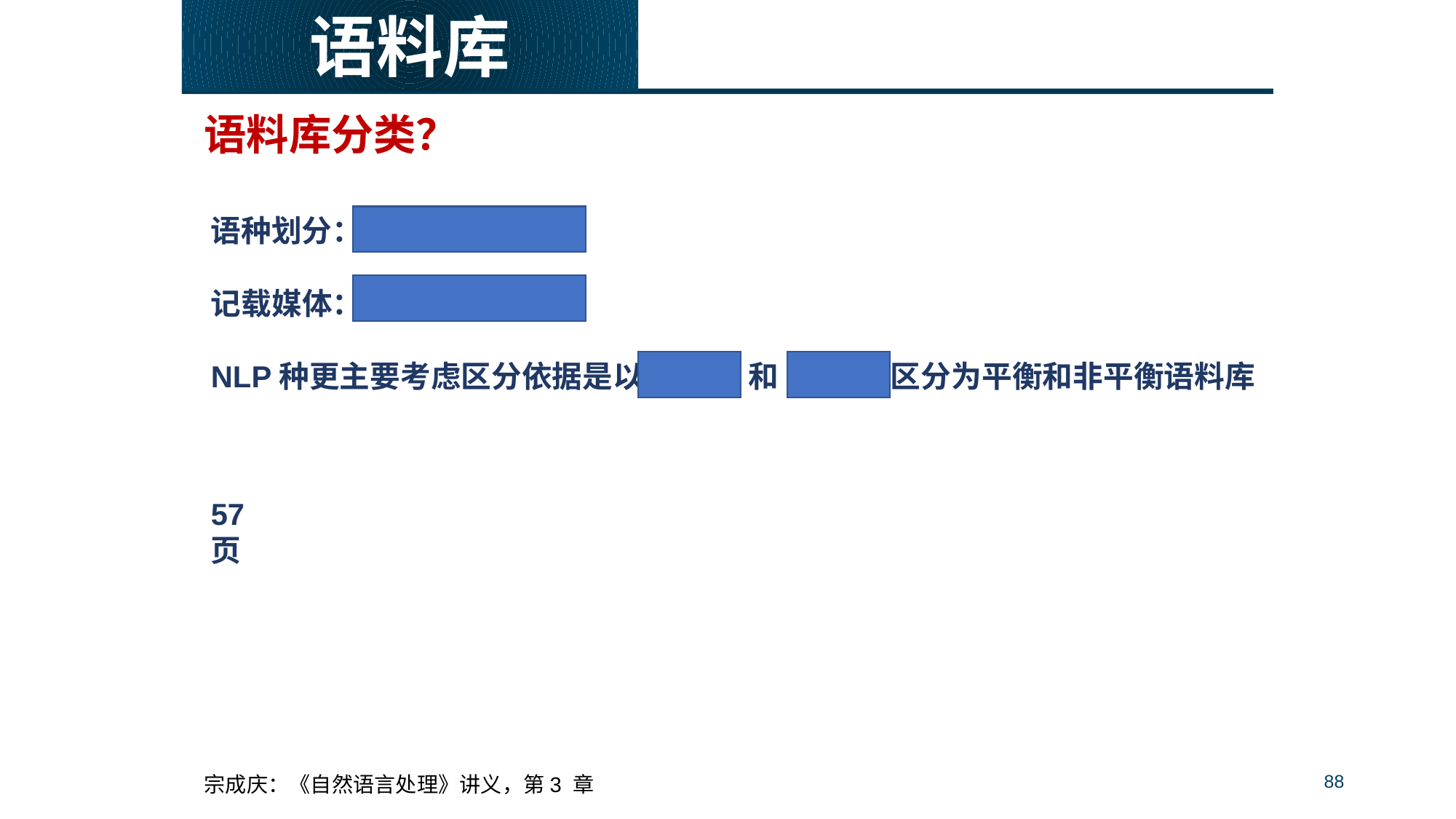

语料库

语料库分类？

语种划分：单语种，多语种

记载媒体：单媒体，多媒体

NLP种更主要考虑区分依据是以 代表性 和  平衡性 区分为平衡和非平衡语料库

57页
88
宗成庆：《自然语言处理》讲义，第3 章